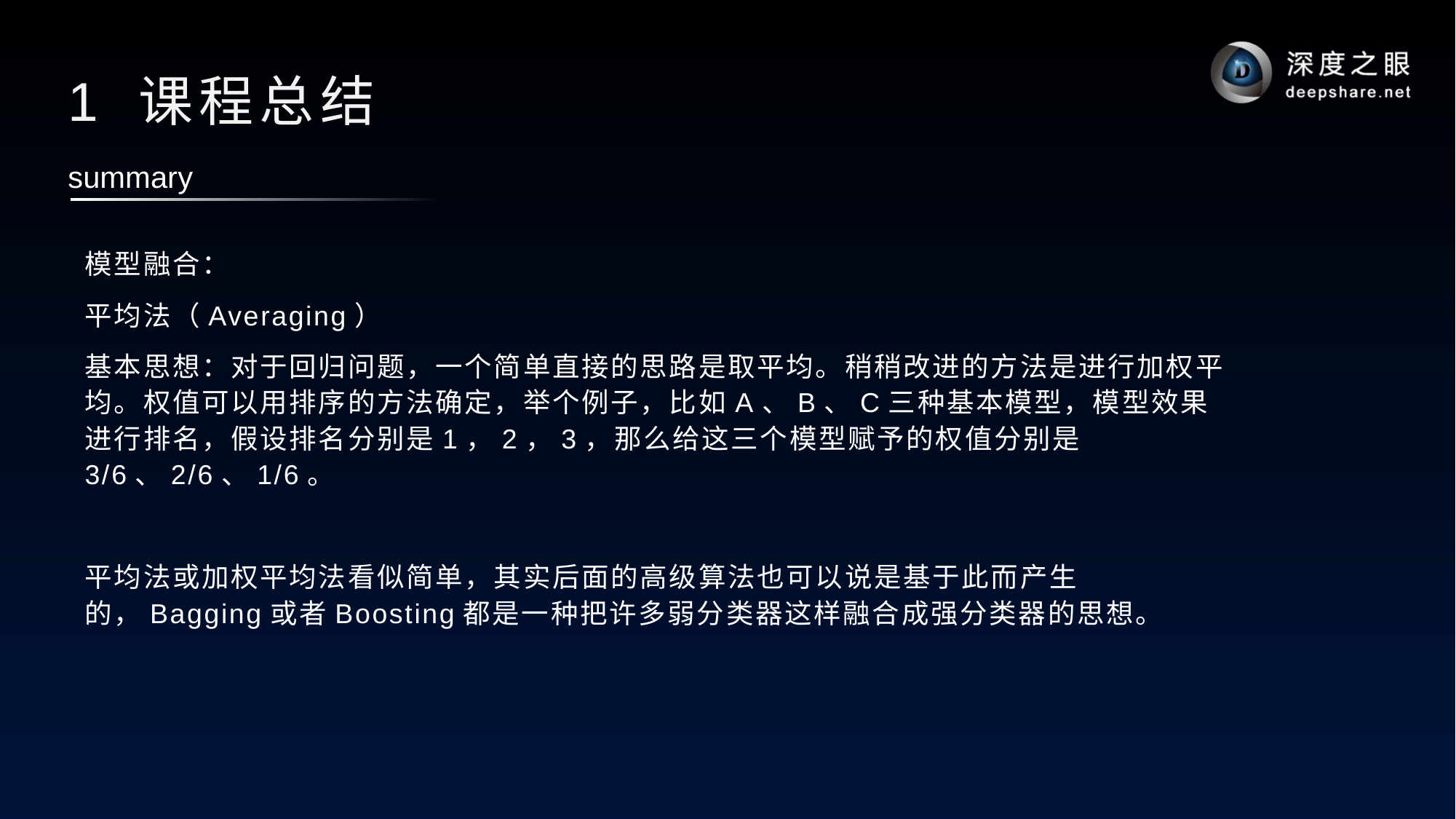

# 1 课程总结
summary
模型融合：
平均法（Averaging）
基本思想：对于回归问题，一个简单直接的思路是取平均。稍稍改进的方法是进行加权平均。权值可以用排序的方法确定，举个例子，比如A、B、C三种基本模型，模型效果进行排名，假设排名分别是1，2，3，那么给这三个模型赋予的权值分别是3/6、2/6、1/6。

平均法或加权平均法看似简单，其实后面的高级算法也可以说是基于此而产生的，Bagging或者Boosting都是一种把许多弱分类器这样融合成强分类器的思想。